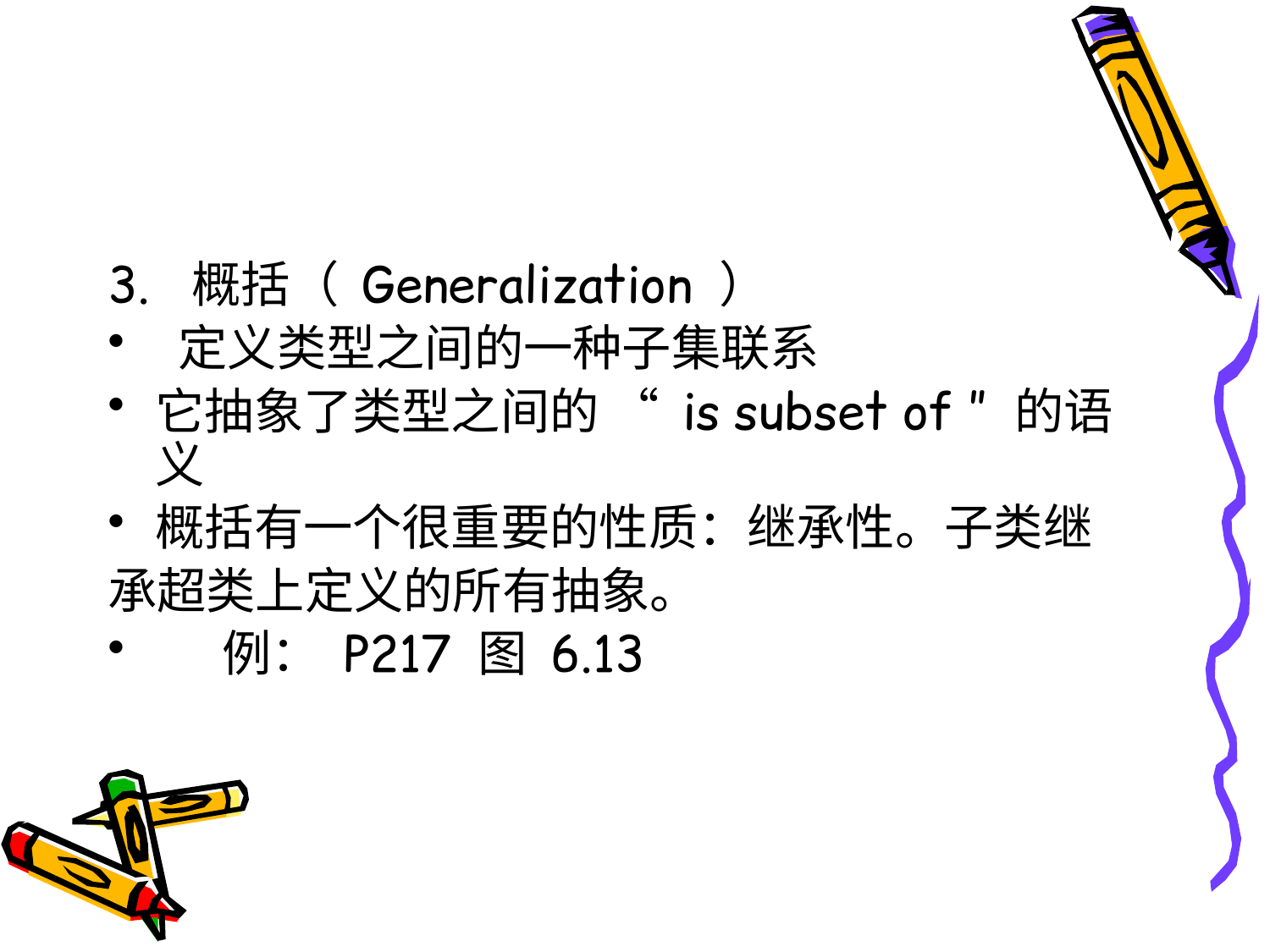

#
3.  概括（ Generalization ）
 定义类型之间的一种子集联系
它抽象了类型之间的 “ is subset of ” 的语义
概括有一个很重要的性质：继承性。子类继
承超类上定义的所有抽象。
     例： P217 图 6.13